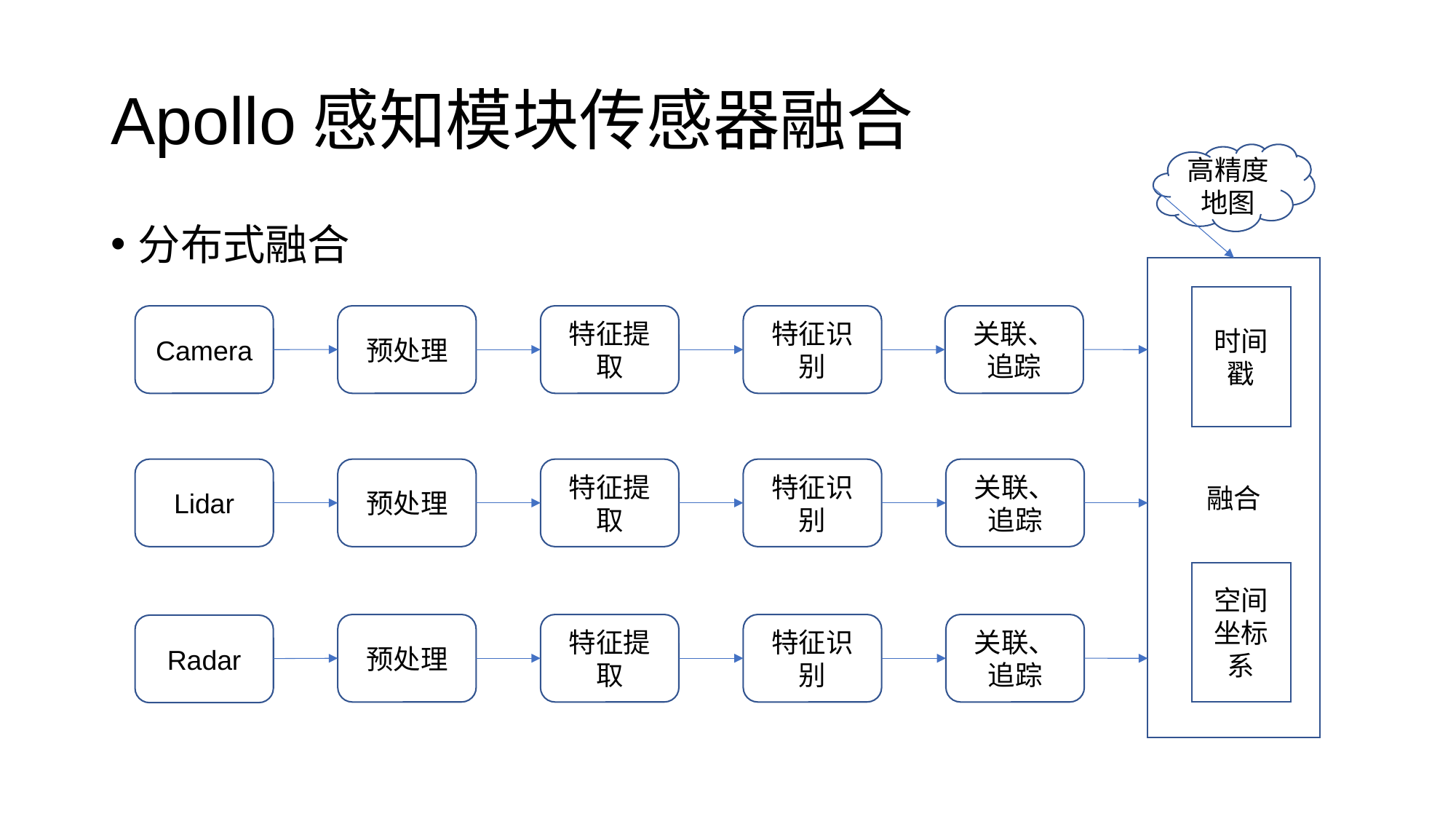

# Apollo感知模块传感器融合
高精度地图
分布式融合

融合
时间戳
Camera
预处理
特征提取
特征识别
关联、追踪
Lidar
预处理
特征提取
特征识别
关联、追踪
空间坐标系
预处理
特征提取
特征识别
关联、追踪
Radar